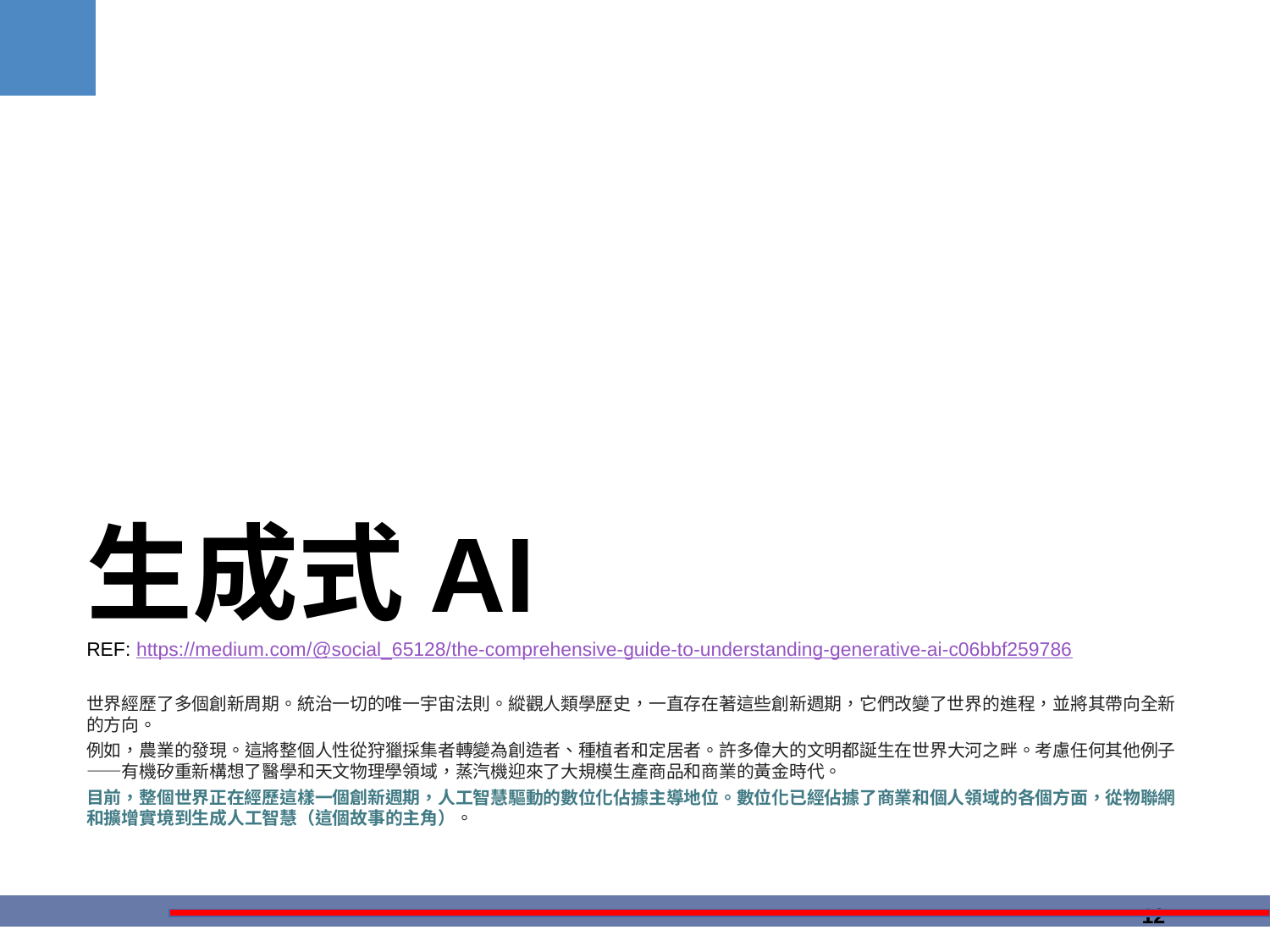

# 生成式AI
REF: https://medium.com/@social_65128/the-comprehensive-guide-to-understanding-generative-ai-c06bbf259786

世界經歷了多個創新周期。統治一切的唯一宇宙法則。縱觀人類學歷史，一直存在著這些創新週期，它們改變了世界的進程，並將其帶向全新的方向。
例如，農業的發現。這將整個人性從狩獵採集者轉變為創造者、種植者和定居者。許多偉大的文明都誕生在世界大河之畔。考慮任何其他例子——有機矽重新構想了醫學和天文物理學領域，蒸汽機迎來了大規模生產商品和商業的黃金時代。
目前，整個世界正在經歷這樣一個創新週期，人工智慧驅動的數位化佔據主導地位。數位化已經佔據了商業和個人領域的各個方面，從物聯網和擴增實境到生成人工智慧（這個故事的主角）。